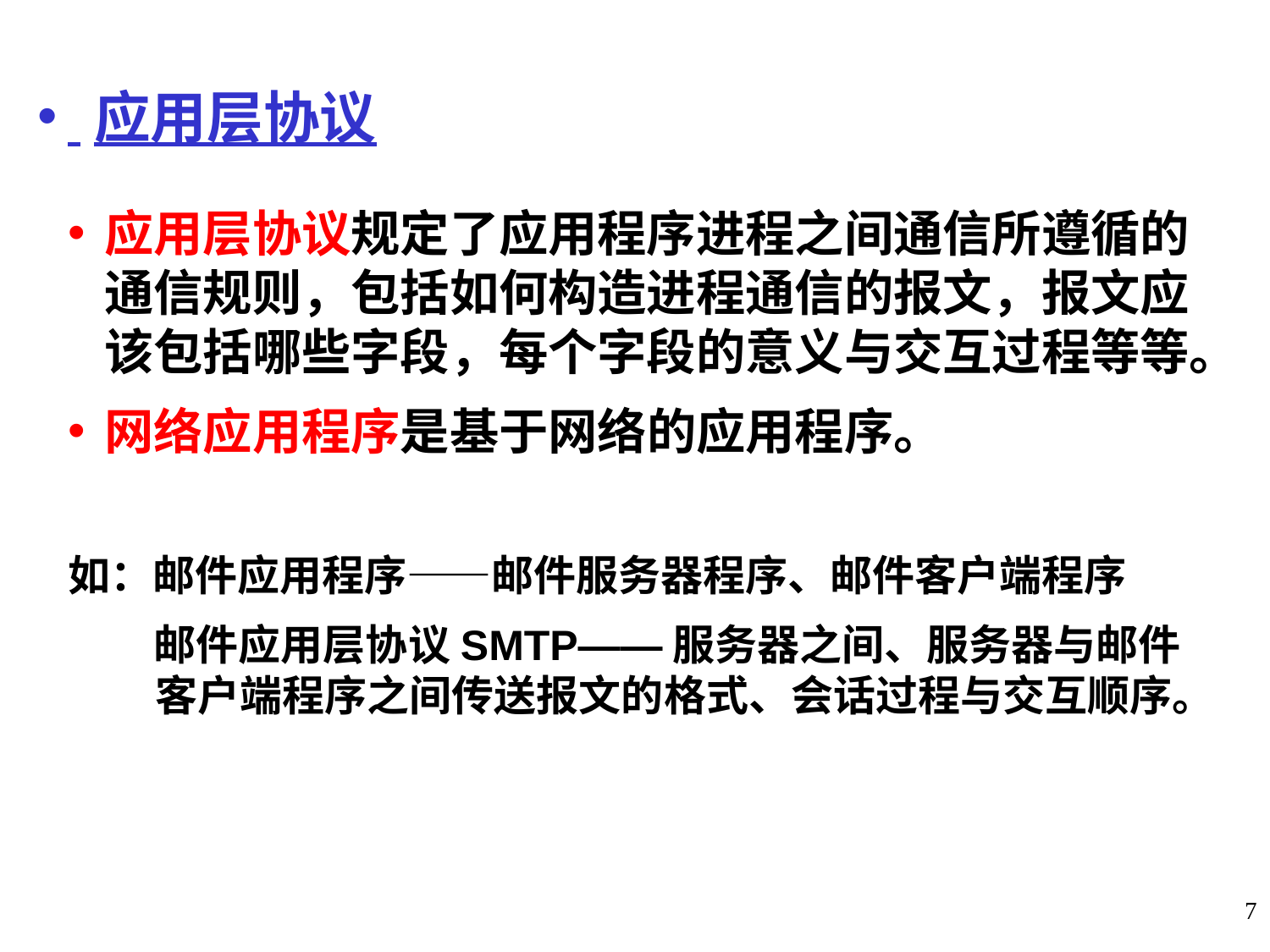

# 应用层协议
应用层协议规定了应用程序进程之间通信所遵循的通信规则，包括如何构造进程通信的报文，报文应该包括哪些字段，每个字段的意义与交互过程等等。
网络应用程序是基于网络的应用程序。

如：邮件应用程序——邮件服务器程序、邮件客户端程序
        邮件应用层协议SMTP——服务器之间、服务器与邮件客户端程序之间传送报文的格式、会话过程与交互顺序。
7